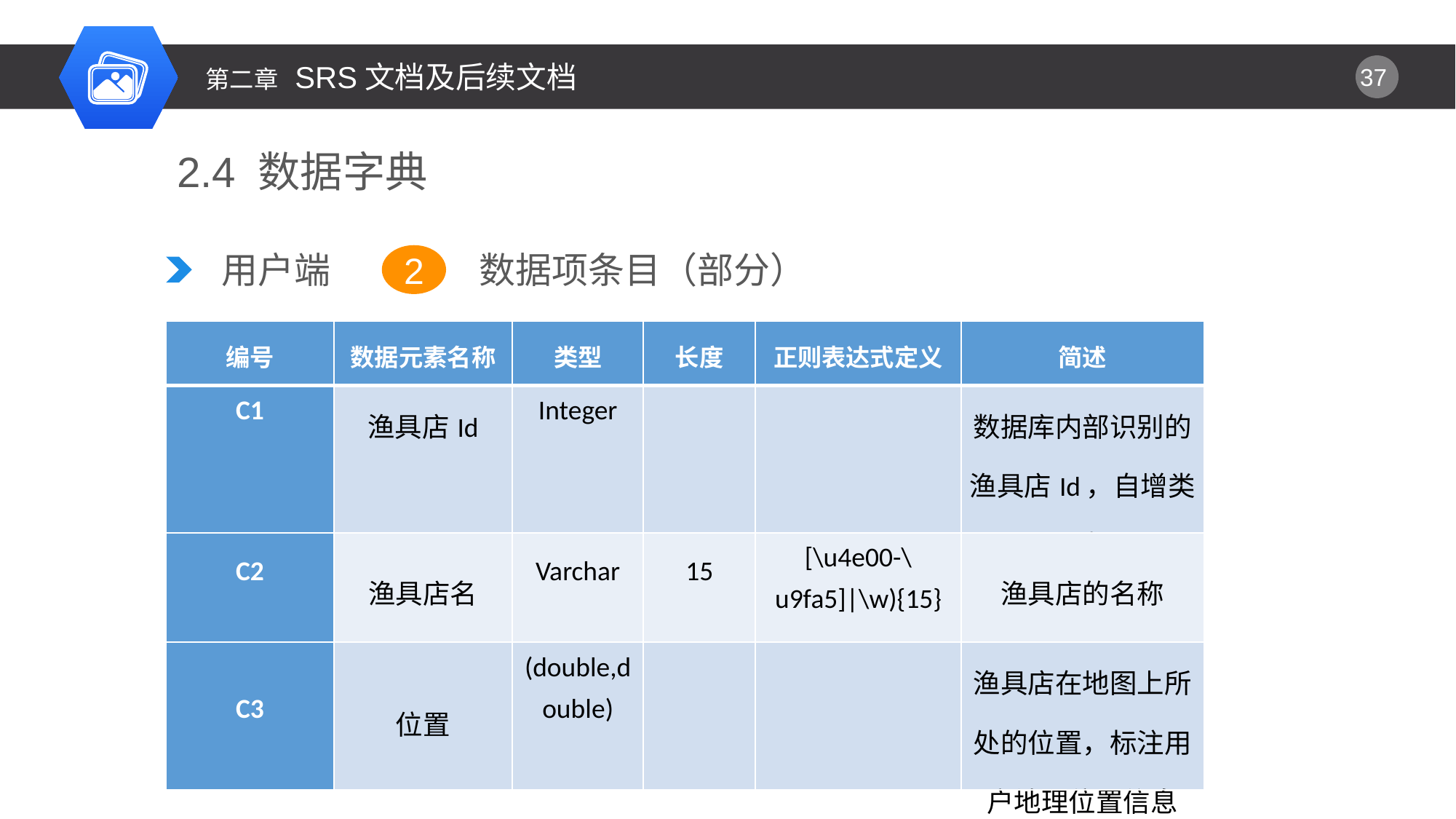

第二章  SRS文档及后续文档
2.4 数据字典
用户端

数据项条目（部分）
2
| 编号 | 数据元素名称 | 类型 | 长度 | 正则表达式定义 | 简述 |
| --- | --- | --- | --- | --- | --- |
| C1 | 渔具店Id | Integer |  |  | 数据库内部识别的渔具店Id，自增类型 |
| C2 | 渔具店名 | Varchar | 15 | [\u4e00-\u9fa5]|\w){15} | 渔具店的名称 |
| C3 | 位置 | (double,double) |  |  | 渔具店在地图上所处的位置，标注用户地理位置信息 |